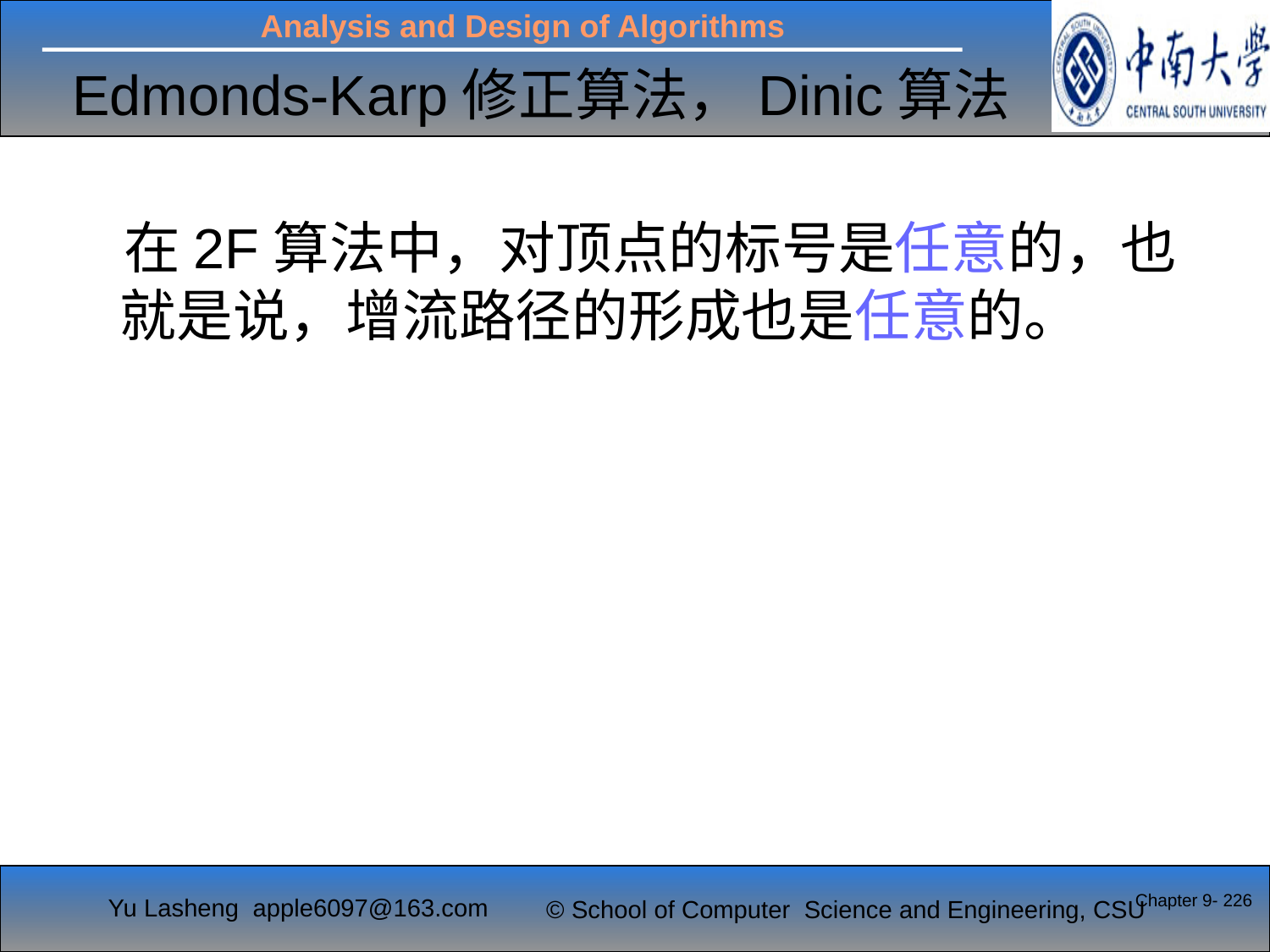

# Edmonds-Karp修正算法，Dinic算法
   在2F算法中，对顶点的标号是任意的，也就是说，增流路径的形成也是任意的。
Chapter 9- 226